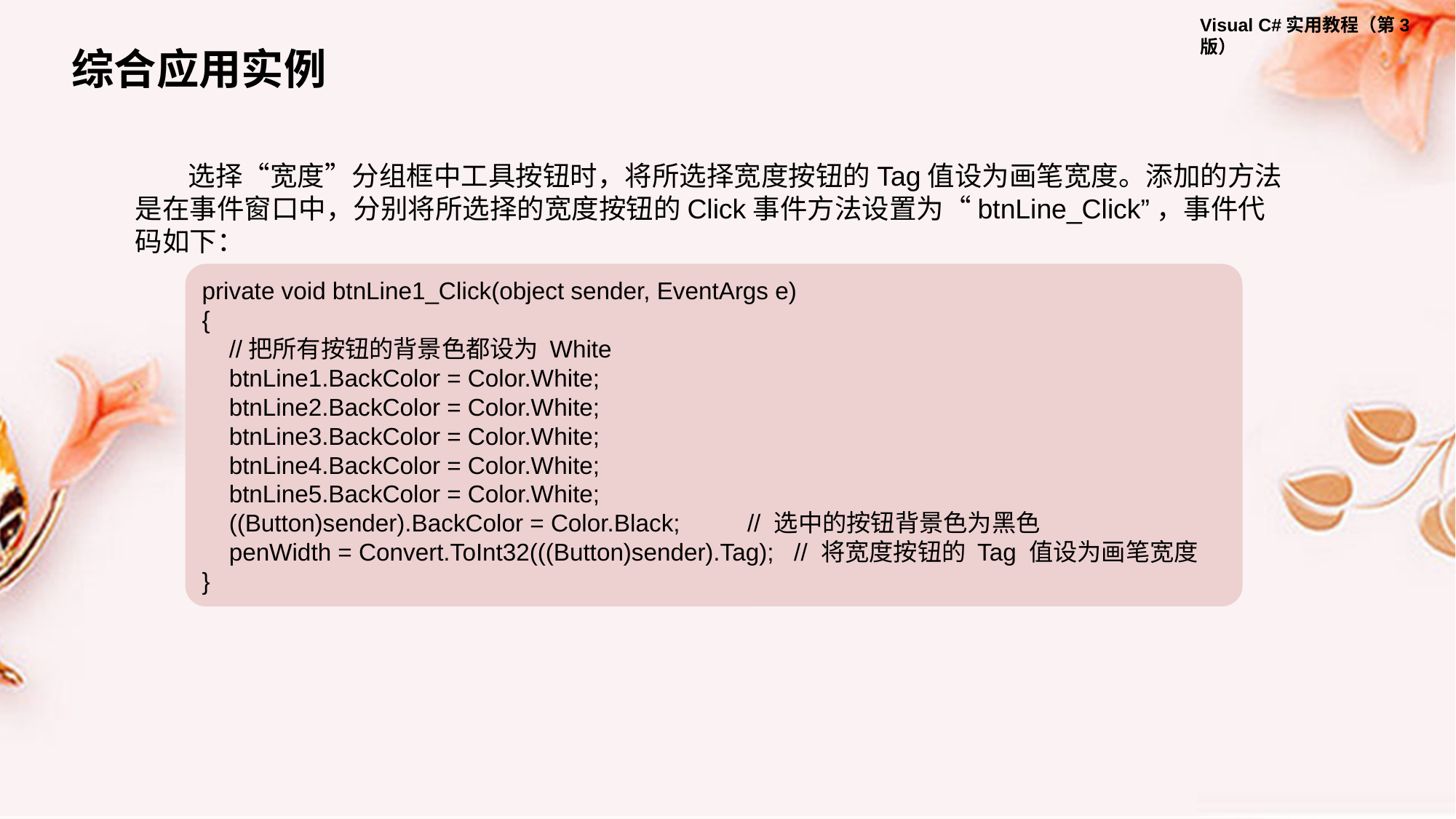

综合应用实例
选择“宽度”分组框中工具按钮时，将所选择宽度按钮的Tag值设为画笔宽度。添加的方法是在事件窗口中，分别将所选择的宽度按钮的Click事件方法设置为“btnLine_Click”，事件代码如下：
private void btnLine1_Click(object sender, EventArgs e)
{
    //把所有按钮的背景色都设为 White
    btnLine1.BackColor = Color.White;
    btnLine2.BackColor = Color.White;
    btnLine3.BackColor = Color.White;
    btnLine4.BackColor = Color.White;
    btnLine5.BackColor = Color.White;
    ((Button)sender).BackColor = Color.Black;          // 选中的按钮背景色为黑色
    penWidth = Convert.ToInt32(((Button)sender).Tag);   // 将宽度按钮的 Tag 值设为画笔宽度
}